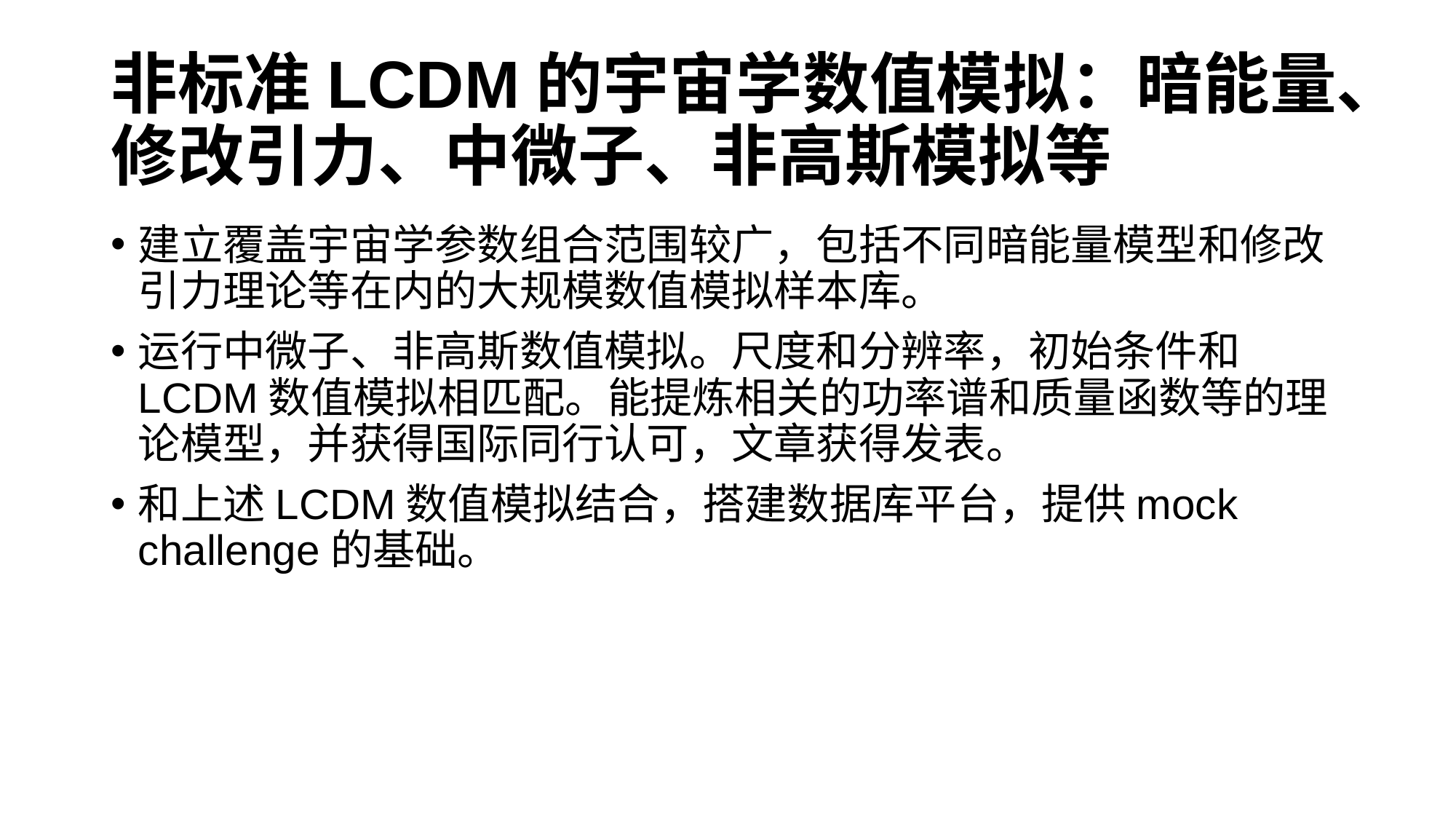

# 非标准LCDM的宇宙学数值模拟：暗能量、修改引力、中微子、非高斯模拟等
建立覆盖宇宙学参数组合范围较广，包括不同暗能量模型和修改引力理论等在内的大规模数值模拟样本库。
运行中微子、非高斯数值模拟。尺度和分辨率，初始条件和LCDM数值模拟相匹配。能提炼相关的功率谱和质量函数等的理论模型，并获得国际同行认可，文章获得发表。
和上述LCDM数值模拟结合，搭建数据库平台，提供mock challenge的基础。